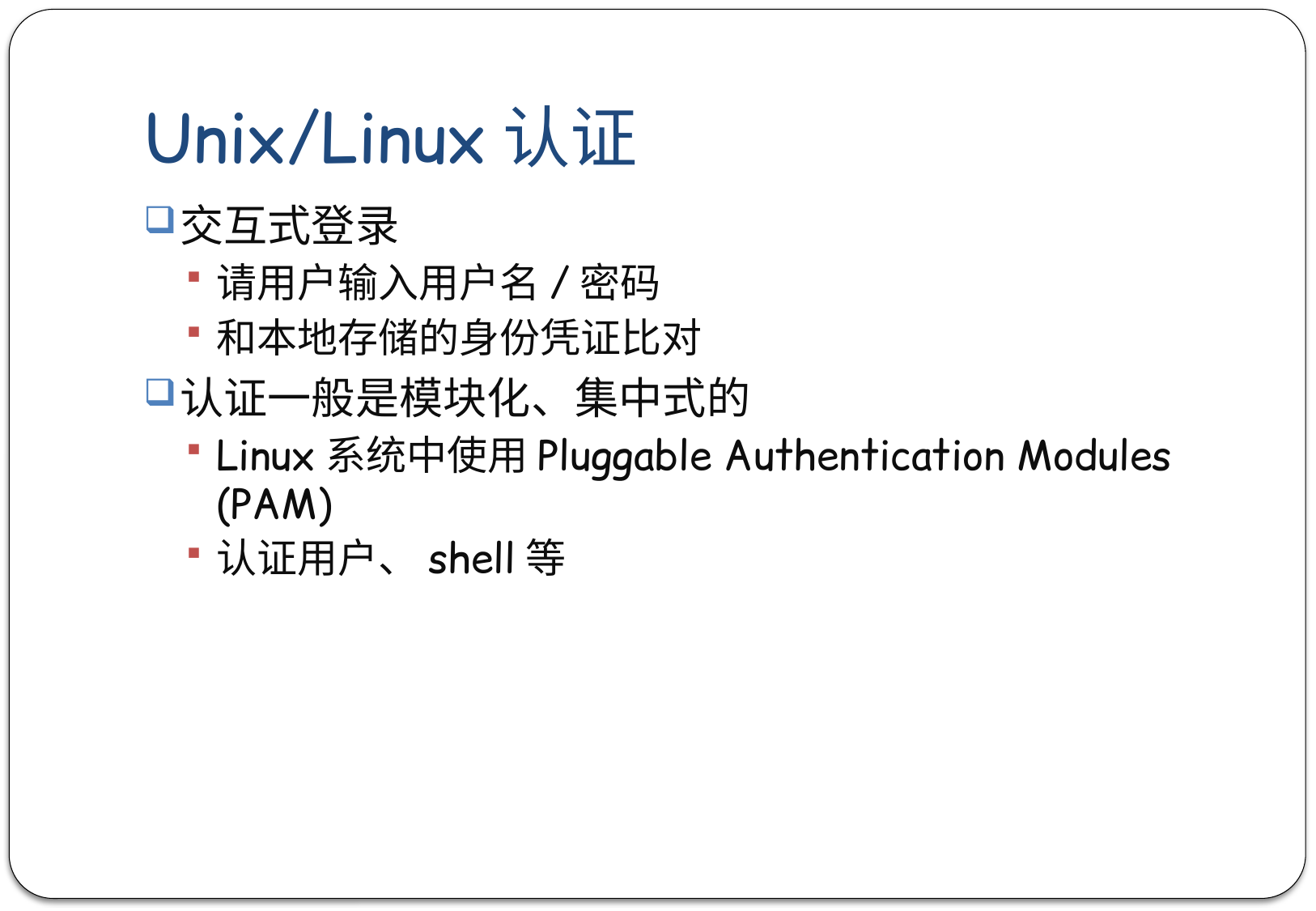

# Unix/Linux认证
交互式登录
请用户输入用户名/密码
和本地存储的身份凭证比对
认证一般是模块化、集中式的
Linux系统中使用Pluggable Authentication Modules (PAM)
认证用户、shell等